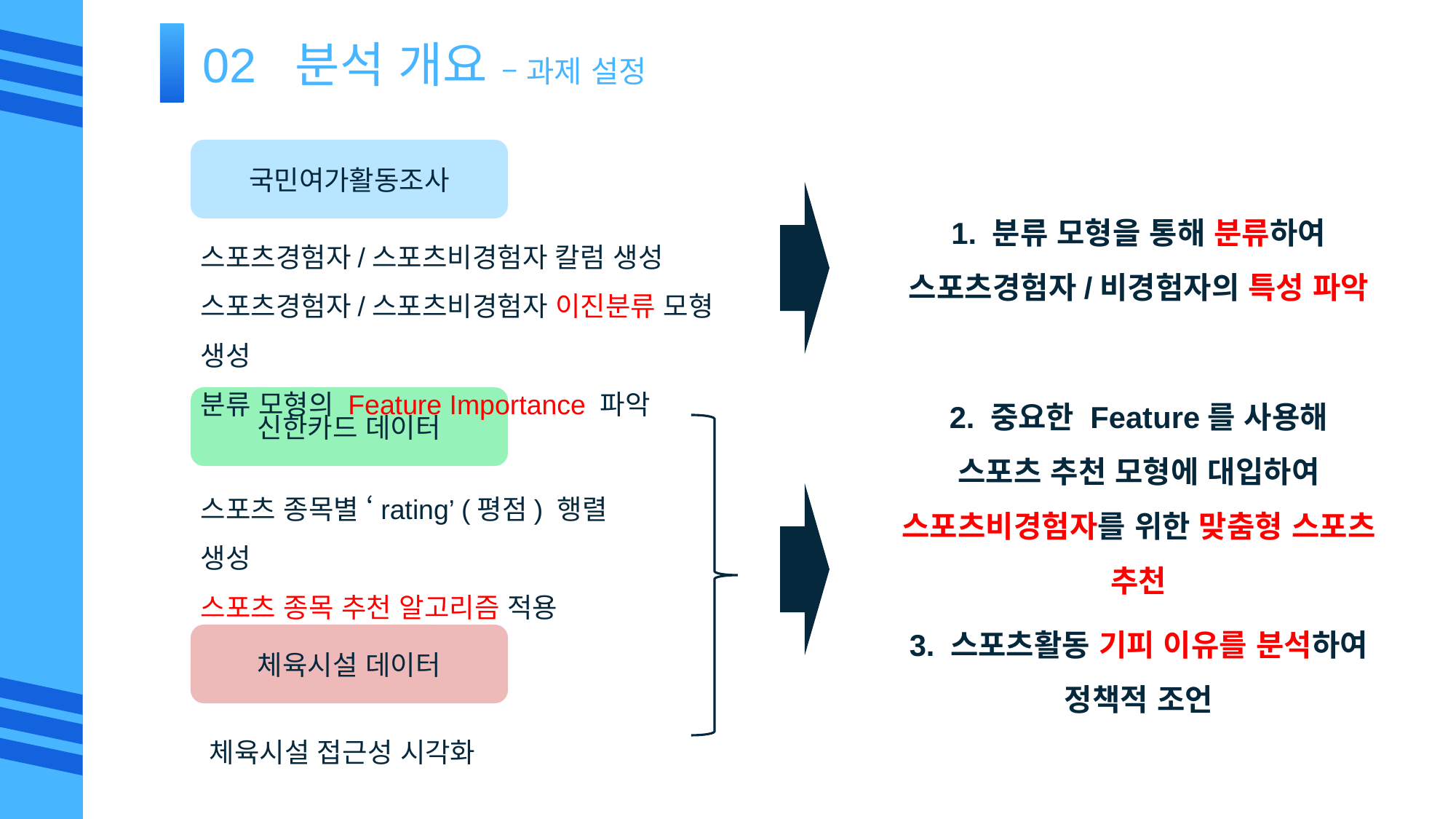

02  분석 개요 – 과제 설정

국민여가활동조사
1. 분류 모형을 통해 분류하여
스포츠경험자/비경험자의 특성 파악
스포츠경험자/스포츠비경험자 칼럼 생성
스포츠경험자/스포츠비경험자 이진분류 모형 생성
분류 모형의 Feature Importance 파악

2. 중요한 Feature를 사용해
스포츠 추천 모형에 대입하여
스포츠비경험자를 위한 맞춤형 스포츠 추천
신한카드 데이터

스포츠 종목별 ‘rating’ (평점) 행렬 생성
스포츠 종목 추천 알고리즘 적용

3. 스포츠활동 기피 이유를 분석하여
정책적 조언
체육시설 데이터
체육시설 접근성 시각화